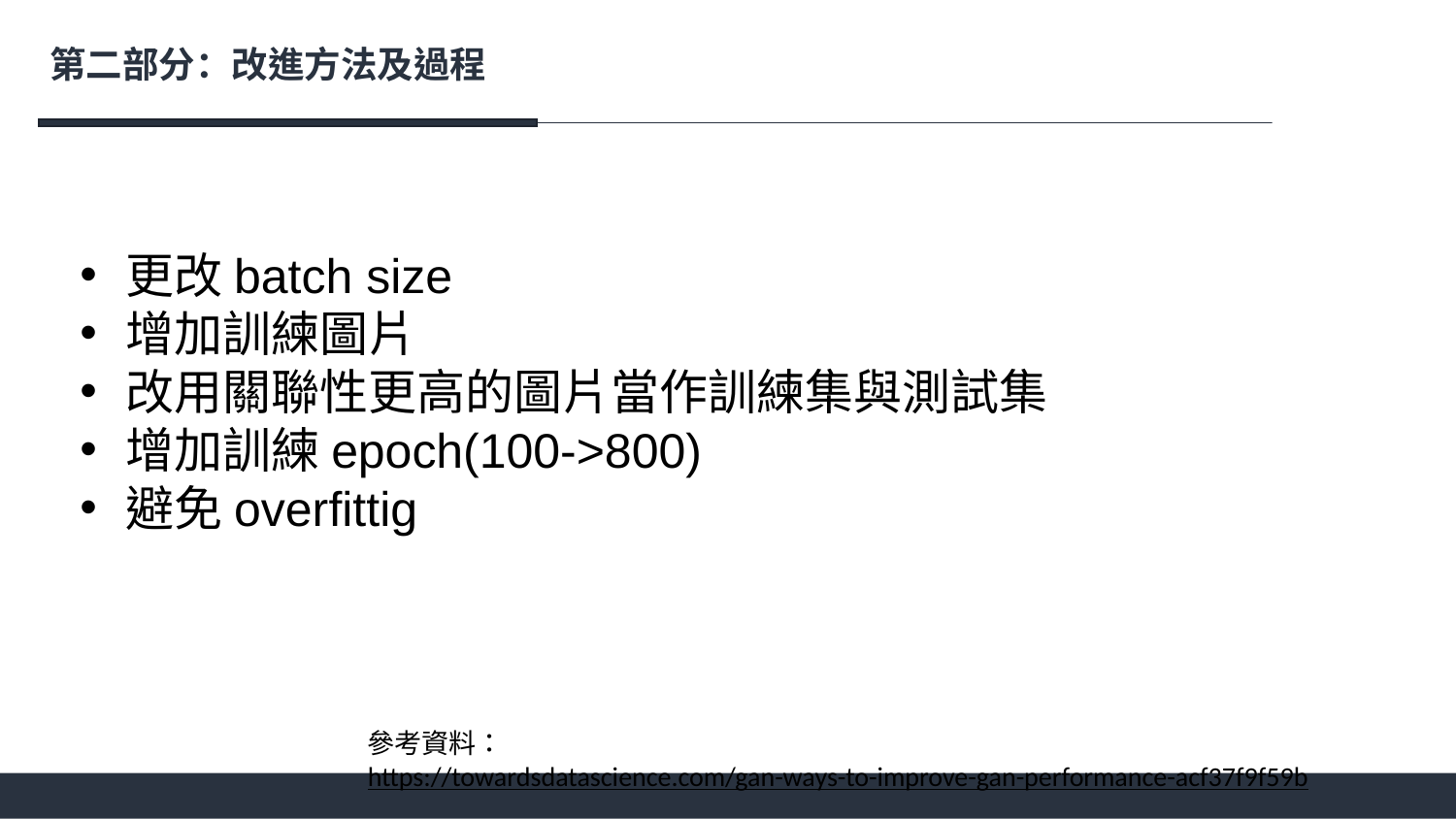

第二部分：改進方法及過程
更改batch size
增加訓練圖片
改用關聯性更高的圖片當作訓練集與測試集
增加訓練epoch(100->800)
避免overfittig
參考資料：https://towardsdatascience.com/gan-ways-to-improve-gan-performance-acf37f9f59b